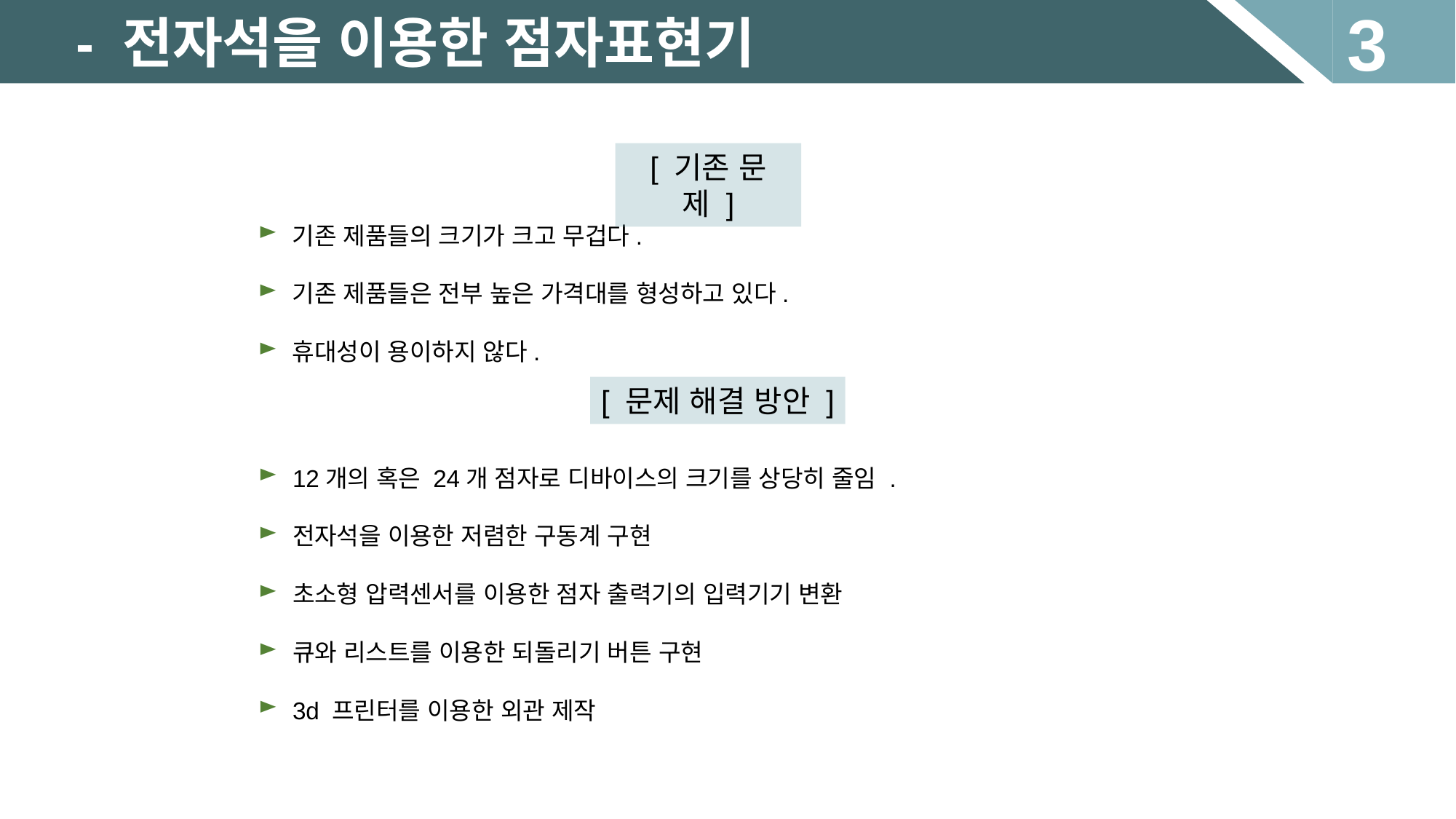

3

- 전자석을 이용한 점자표현기
[ 기존 문제 ]

기존 제품들의 크기가 크고 무겁다.

기존 제품들은 전부 높은 가격대를 형성하고 있다.

휴대성이 용이하지 않다.

[ 문제 해결 방안 ]

12개의 혹은 24개 점자로 디바이스의 크기를 상당히 줄임 .

전자석을 이용한 저렴한 구동계 구현

초소형 압력센서를 이용한 점자 출력기의 입력기기 변환

큐와 리스트를 이용한 되돌리기 버튼 구현

3d 프린터를 이용한 외관 제작